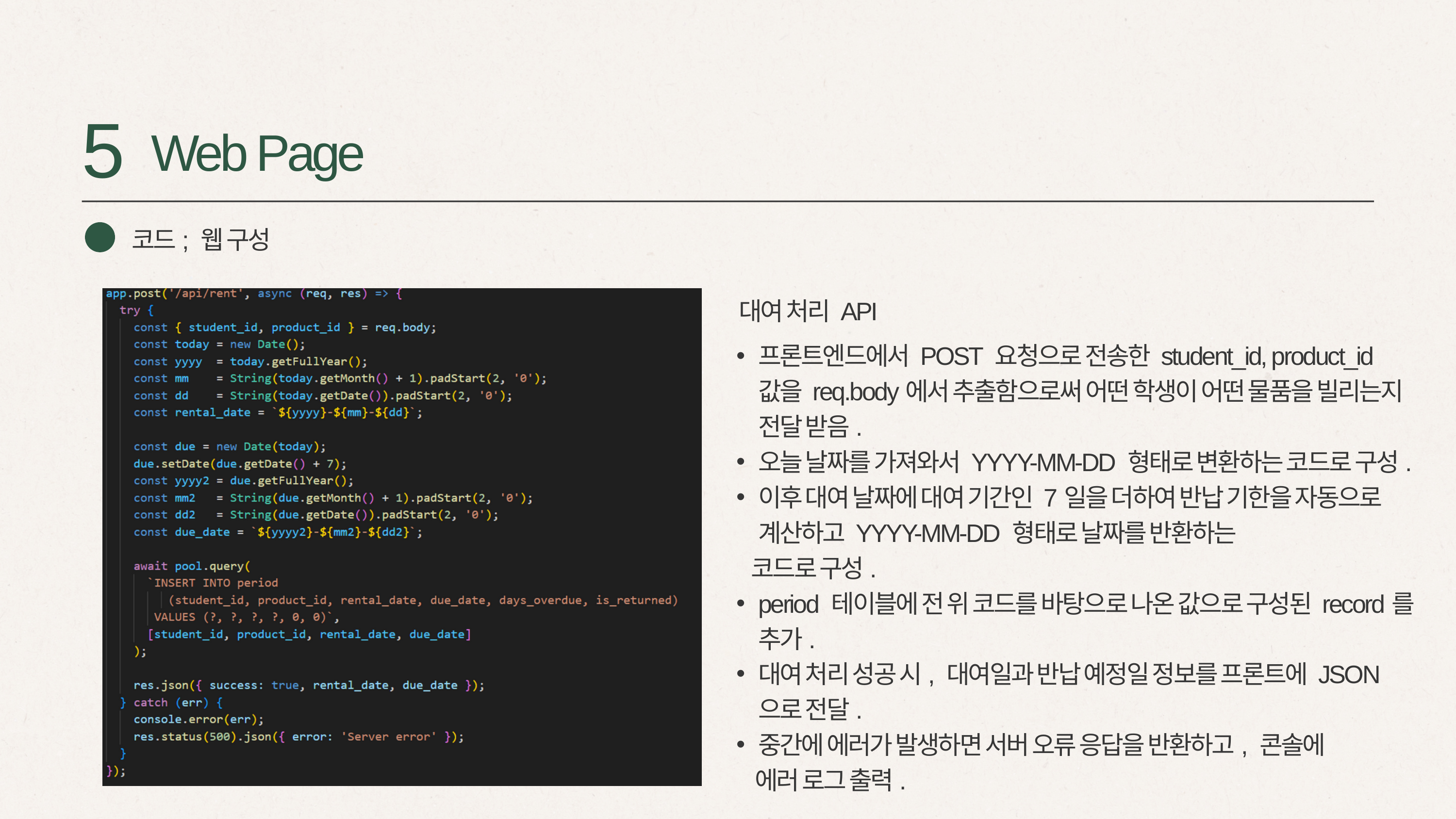

5
Web Page

코드; 웹 구성

대여 처리 API
프론트엔드에서 POST 요청으로 전송한 student_id, product_id 값을 req.body에서 추출함으로써 어떤 학생이 어떤 물품을 빌리는지 전달 받음.
오늘 날짜를 가져와서 YYYY-MM-DD 형태로 변환하는 코드로 구성.
이후 대여 날짜에 대여 기간인 7일을 더하여 반납 기한을 자동으로 계산하고 YYYY-MM-DD 형태로 날짜를 반환하는
       코드로 구성.
period 테이블에 전 위 코드를 바탕으로 나온 값으로 구성된 record를 추가.
대여 처리 성공 시, 대여일과 반납 예정일 정보를 프론트에 JSON으로 전달.
중간에 에러가 발생하면 서버 오류 응답을 반환하고, 콘솔에
        에러 로그 출력.